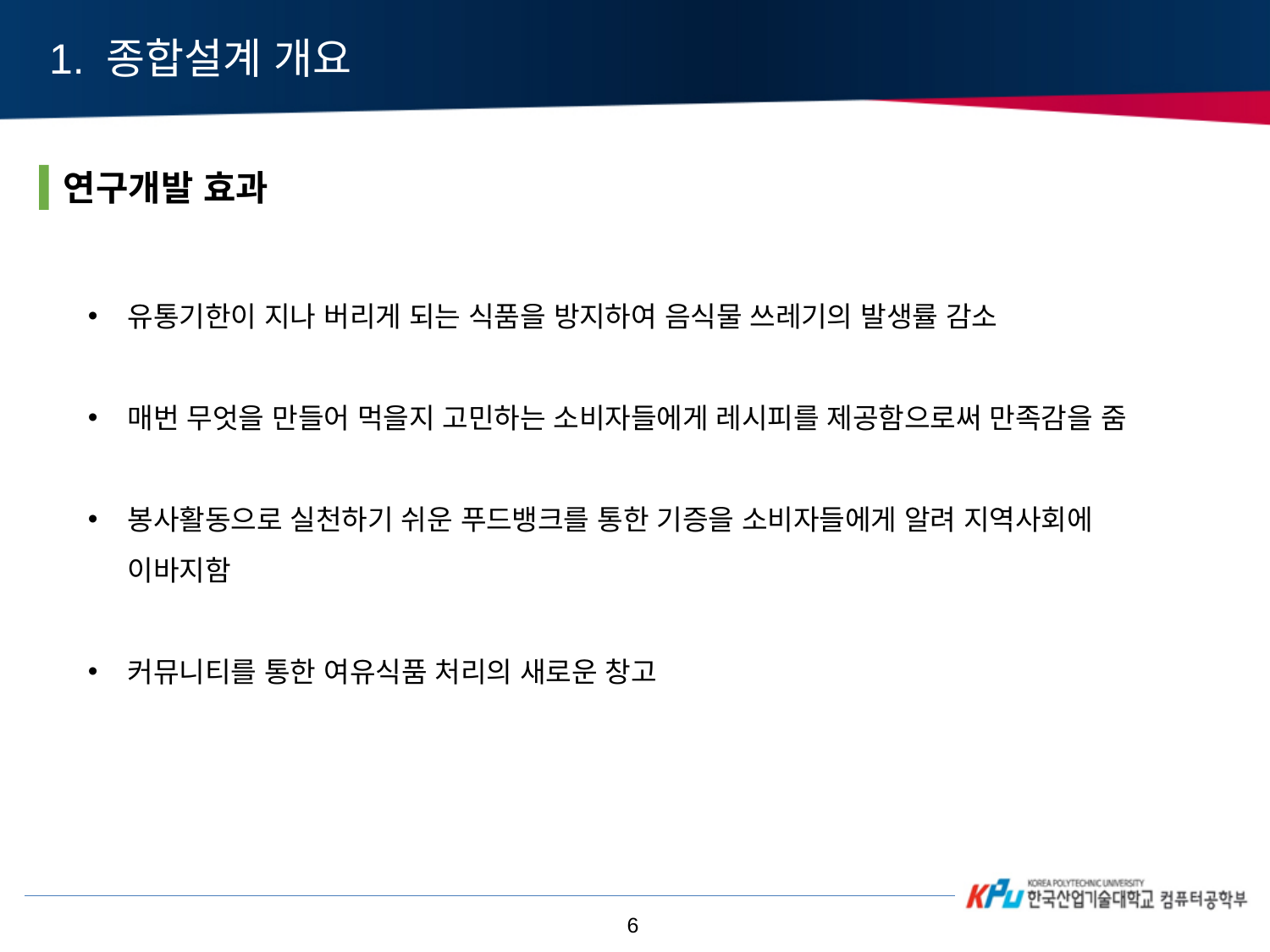

1. 종합설계 개요
연구개발 효과

유통기한이 지나 버리게 되는 식품을 방지하여 음식물 쓰레기의 발생률 감소

매번 무엇을 만들어 먹을지 고민하는 소비자들에게 레시피를 제공함으로써 만족감을 줌

봉사활동으로 실천하기 쉬운 푸드뱅크를 통한 기증을 소비자들에게 알려 지역사회에 이바지함

커뮤니티를 통한 여유식품 처리의 새로운 창고
6